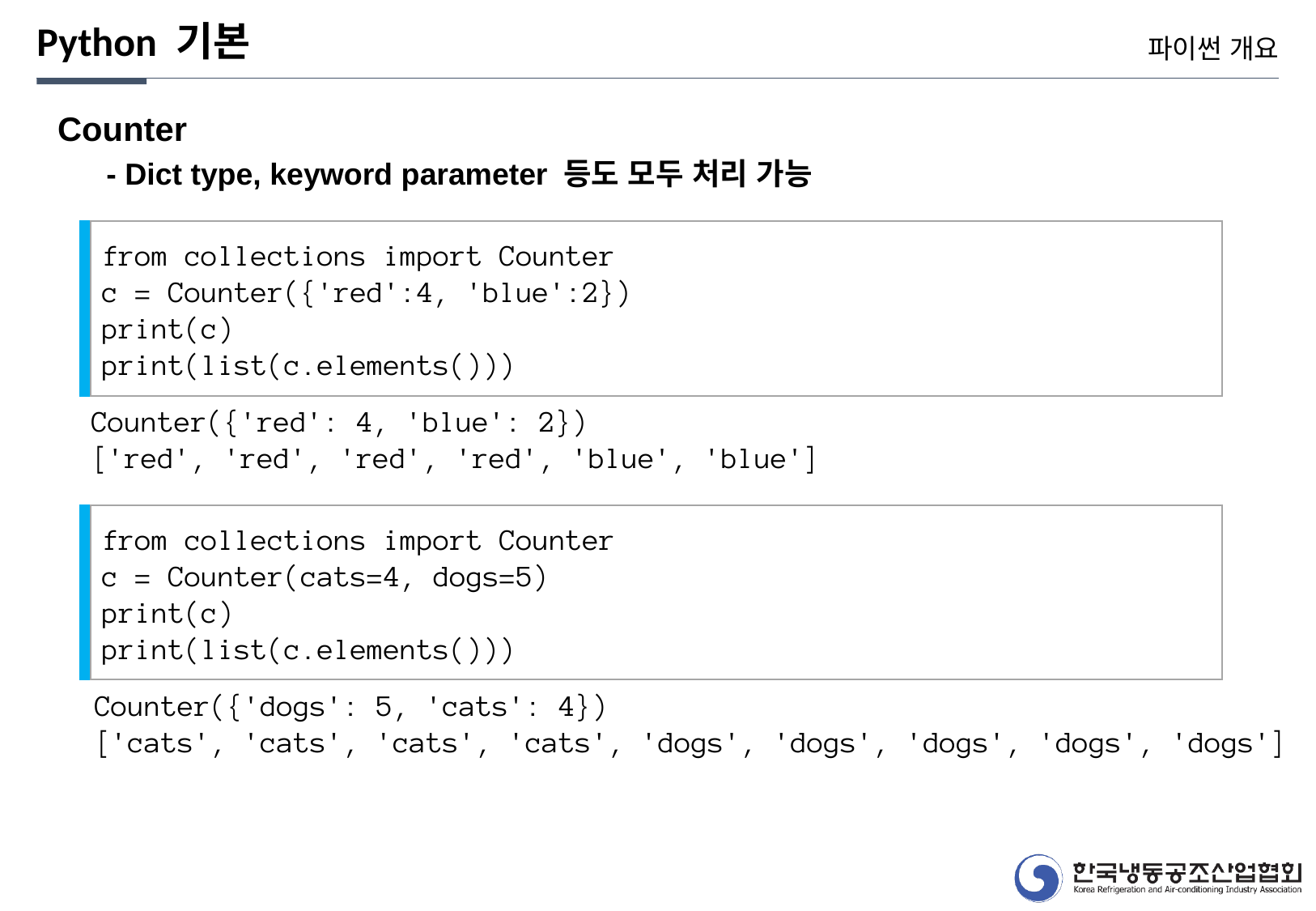

Python 기본
파이썬 개요
Counter
- Dict type, keyword parameter 등도 모두 처리 가능

from collections import Counter
c = Counter({'red':4, 'blue':2})
print(c)
print(list(c.elements()))
Counter({'red': 4, 'blue': 2})
['red', 'red', 'red', 'red', 'blue', 'blue']

from collections import Counter
c = Counter(cats=4, dogs=5)
print(c)
print(list(c.elements()))
Counter({'dogs': 5, 'cats': 4})
['cats', 'cats', 'cats', 'cats', 'dogs', 'dogs', 'dogs', 'dogs', 'dogs']